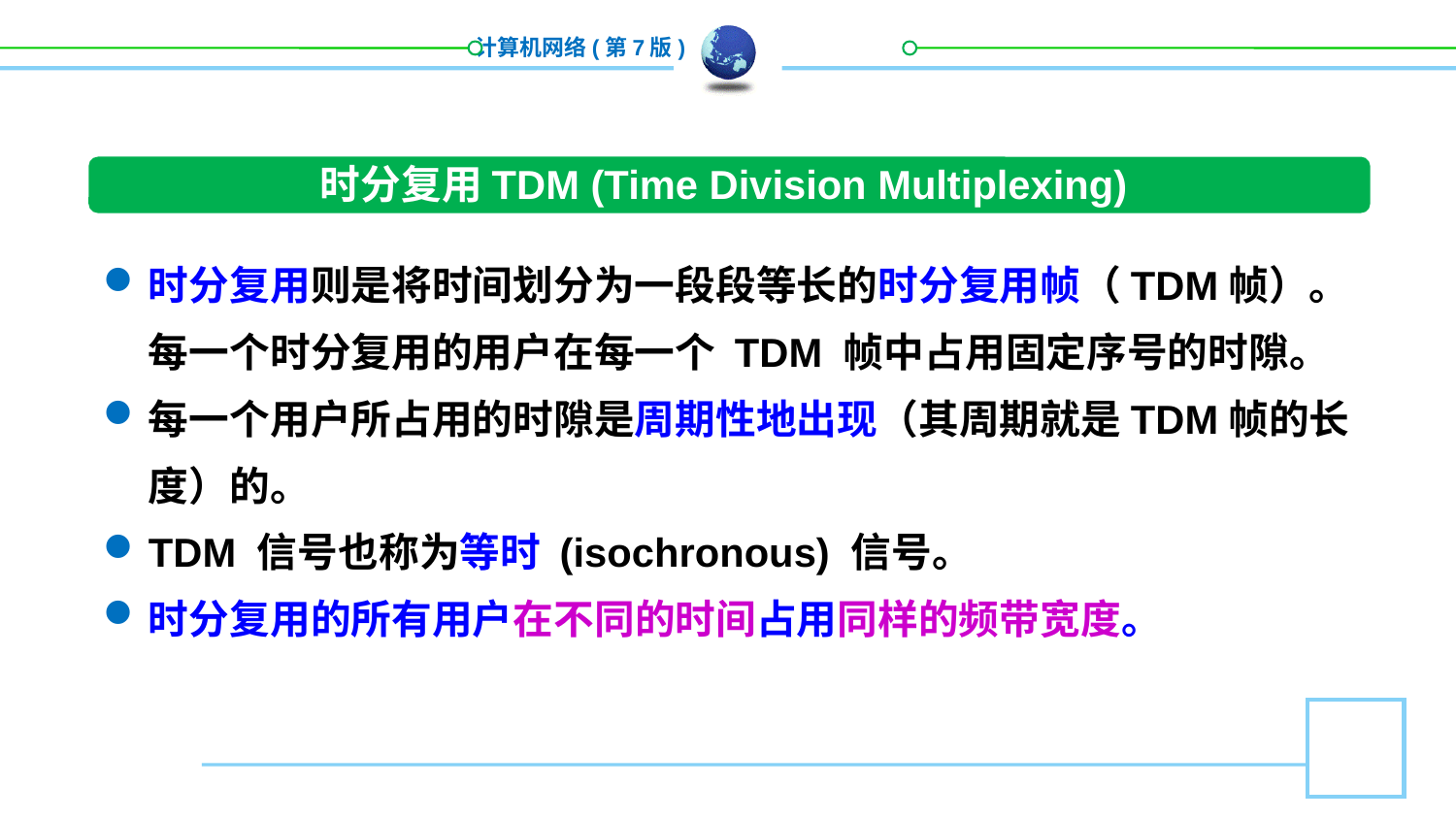

时分复用TDM (Time Division Multiplexing)

时分复用则是将时间划分为一段段等长的时分复用帧（TDM帧）。每一个时分复用的用户在每一个 TDM 帧中占用固定序号的时隙。
每一个用户所占用的时隙是周期性地出现（其周期就是TDM帧的长度）的。
TDM 信号也称为等时 (isochronous) 信号。
时分复用的所有用户在不同的时间占用同样的频带宽度。